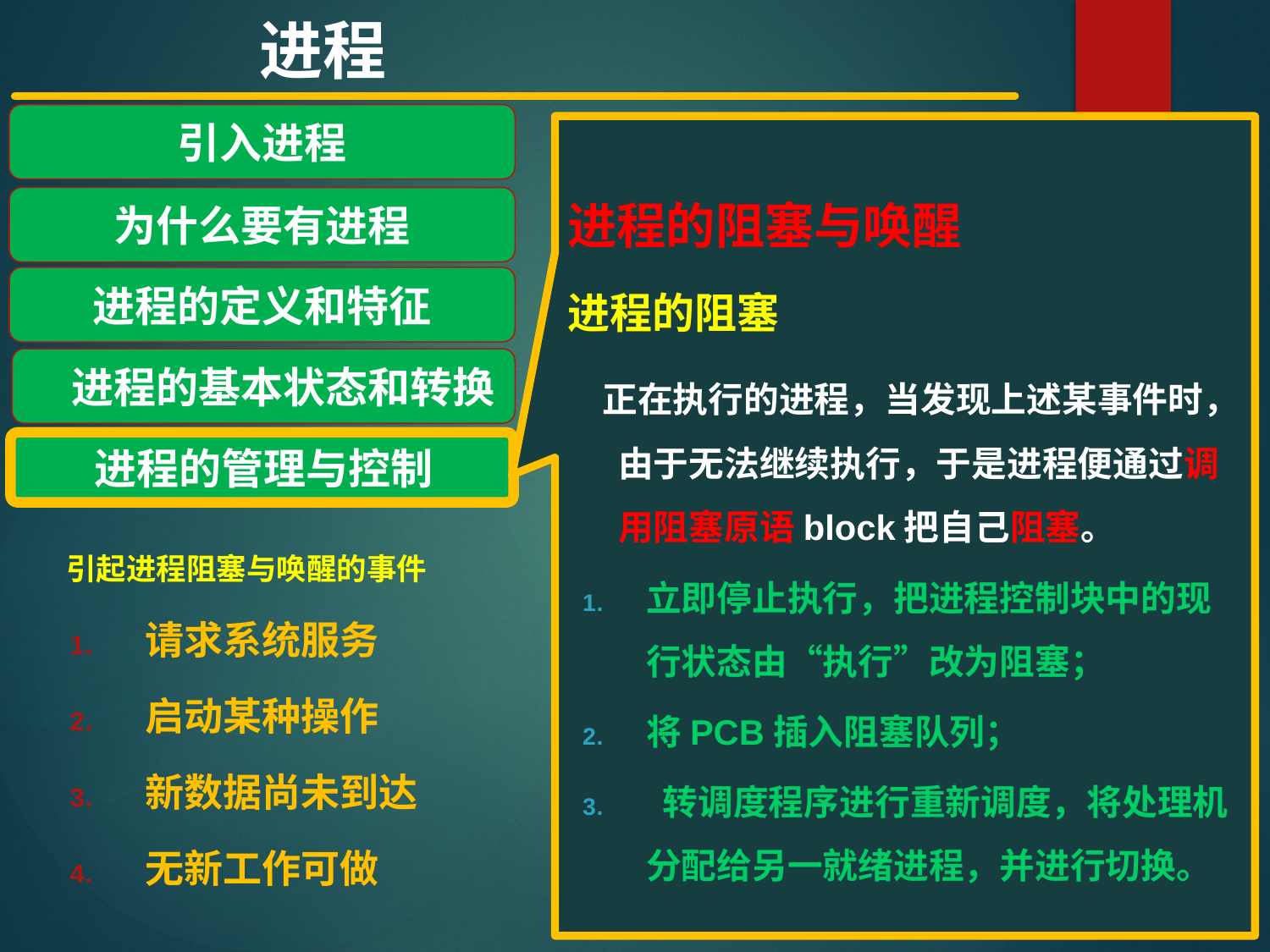

进程
引入进程
为什么要有进程
进程的定义和特征
   进程的基本状态和转换
进程的管理与控制
进程的阻塞与唤醒
进程的阻塞
 正在执行的进程，当发现上述某事件时，由于无法继续执行，于是进程便通过调用阻塞原语block把自己阻塞。
立即停止执行，把进程控制块中的现行状态由“执行”改为阻塞；
将PCB插入阻塞队列；
 转调度程序进行重新调度，将处理机分配给另一就绪进程，并进行切换。

引起进程阻塞与唤醒的事件
 请求系统服务
 启动某种操作
 新数据尚未到达
 无新工作可做